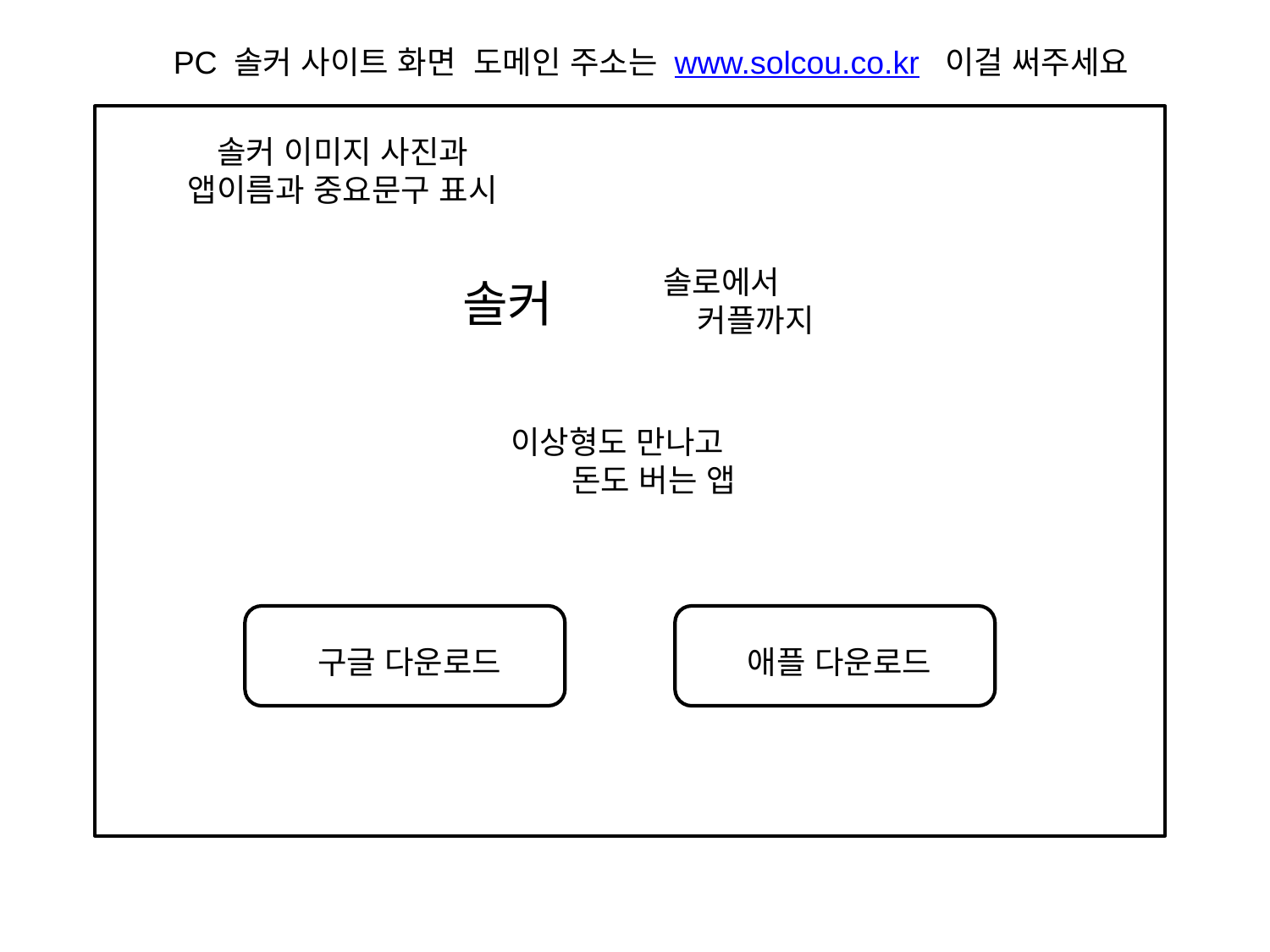

PC 솔커 사이트 화면  도메인 주소는 www.solcou.co.kr  이걸 써주세요

솔커 이미지 사진과
앱이름과 중요문구 표시
솔로에서
   커플까지
솔커
이상형도 만나고
      돈도 버는 앱

구글 다운로드
애플 다운로드